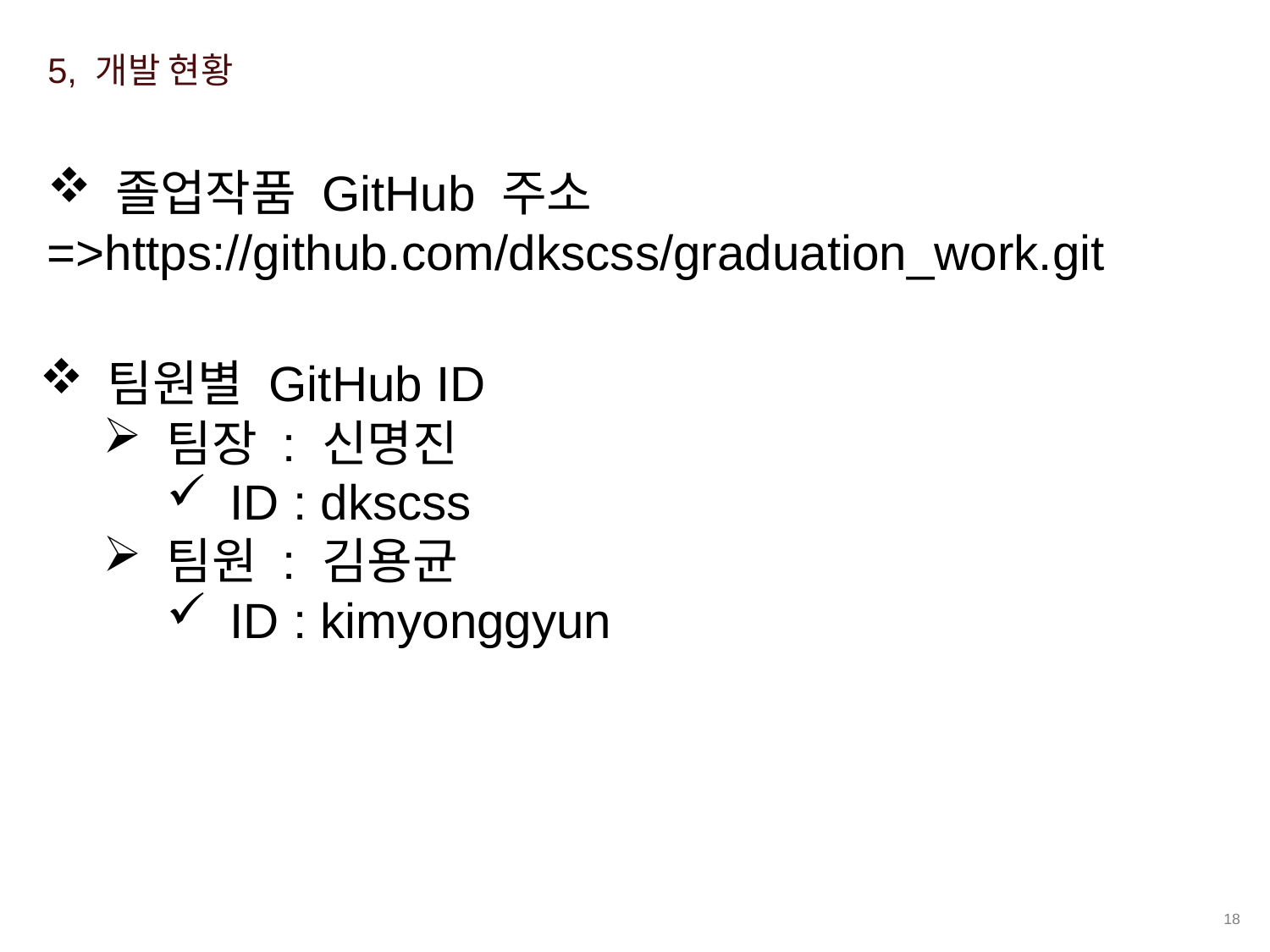

5, 개발 현황
 졸업작품 GitHub 주소
=>https://github.com/dkscss/graduation_work.git
 팀원별 GitHub ID
팀장 : 신명진
ID : dkscss
팀원 : 김용균
ID : kimyonggyun